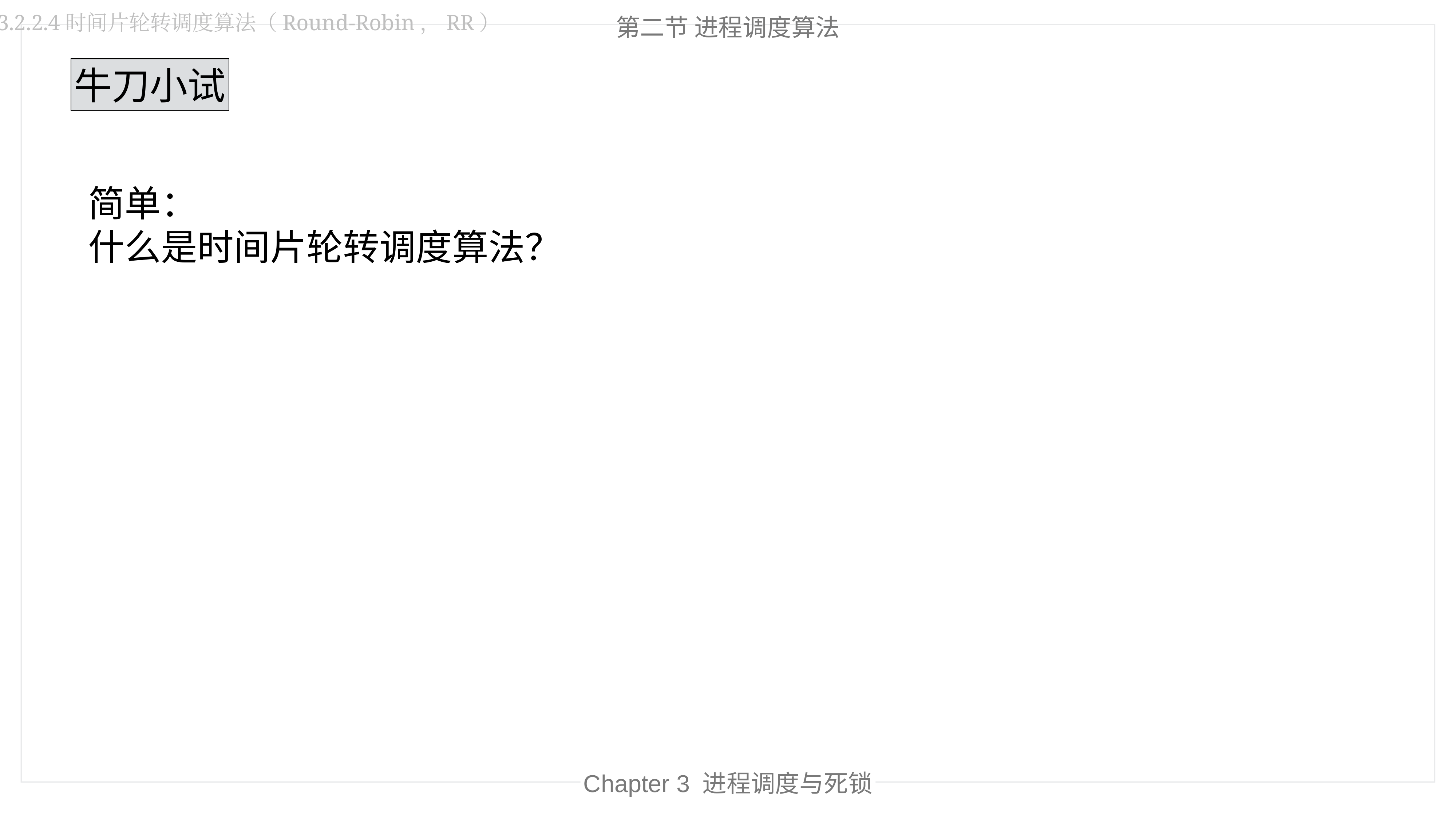

3.2.2.4时间片轮转调度算法（Round-Robin，RR）
第二节 进程调度算法
牛刀小试
简单：
什么是时间片轮转调度算法？
Chapter 3 进程调度与死锁